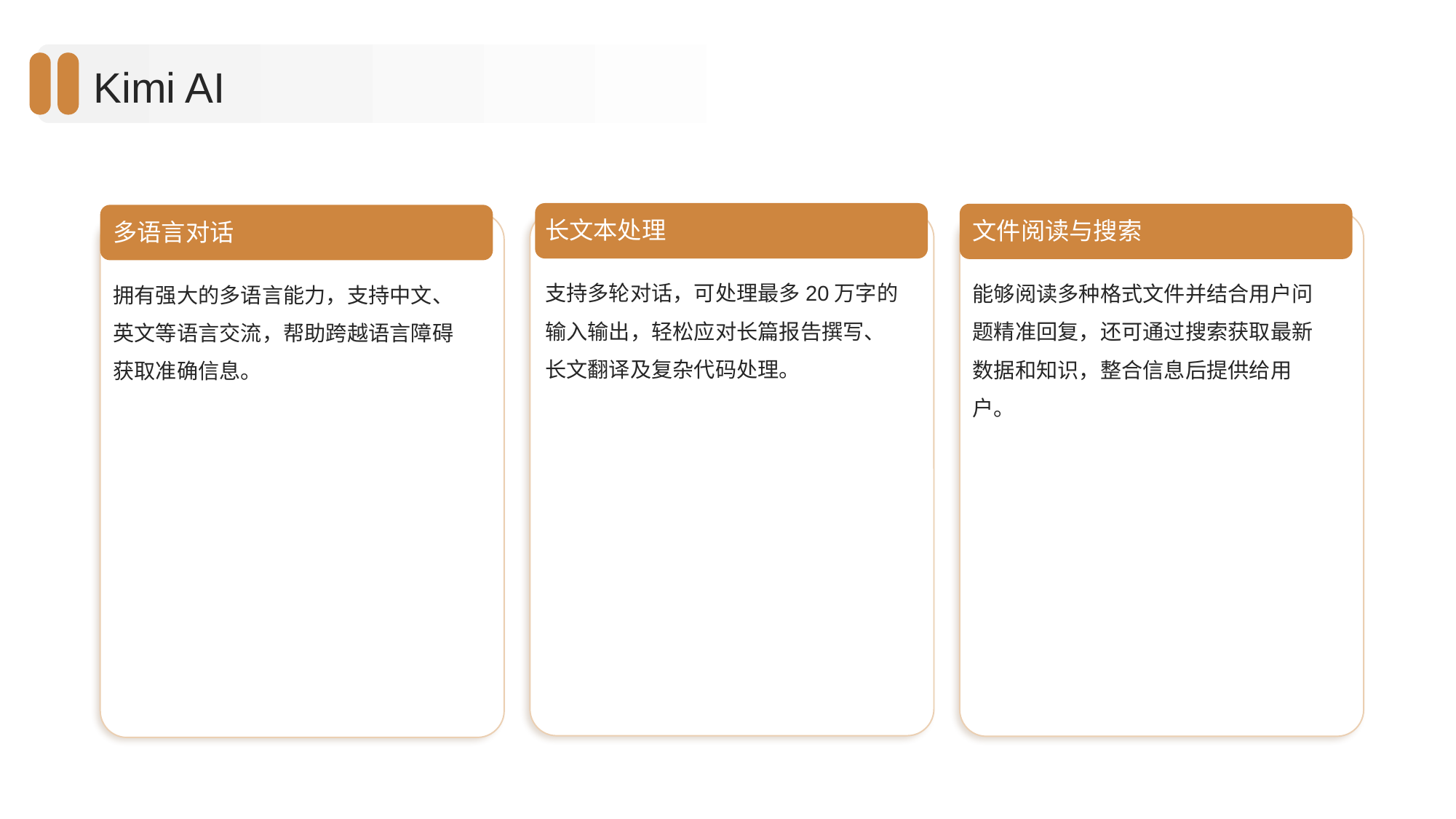

Kimi AI

长文本处理

文件阅读与搜索

多语言对话

支持多轮对话，可处理最多20万字的输入输出，轻松应对长篇报告撰写、长文翻译及复杂代码处理。
能够阅读多种格式文件并结合用户问题精准回复，还可通过搜索获取最新数据和知识，整合信息后提供给用户。
拥有强大的多语言能力，支持中文、英文等语言交流，帮助跨越语言障碍获取准确信息。